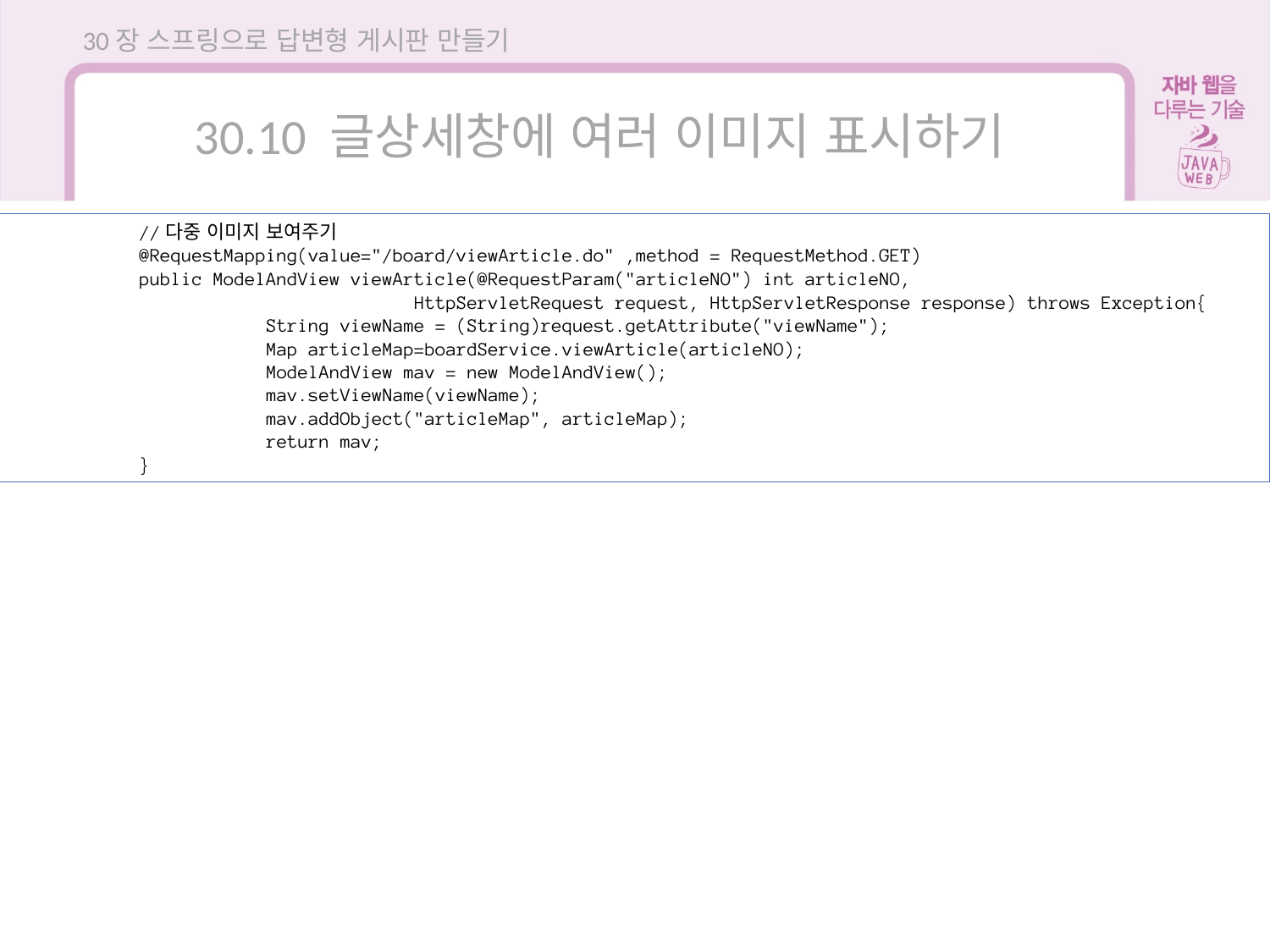

30장 스프링으로 답변형 게시판 만들기
30.10 글상세창에 여러 이미지 표시하기
	//다중 이미지 보여주기
	@RequestMapping(value="/board/viewArticle.do" ,method = RequestMethod.GET)
	public ModelAndView viewArticle(@RequestParam("articleNO") int articleNO,
			  HttpServletRequest request, HttpServletResponse response) throws Exception{
		String viewName = (String)request.getAttribute("viewName");
		Map articleMap=boardService.viewArticle(articleNO);
		ModelAndView mav = new ModelAndView();
		mav.setViewName(viewName);
		mav.addObject("articleMap", articleMap);
		return mav;
	}